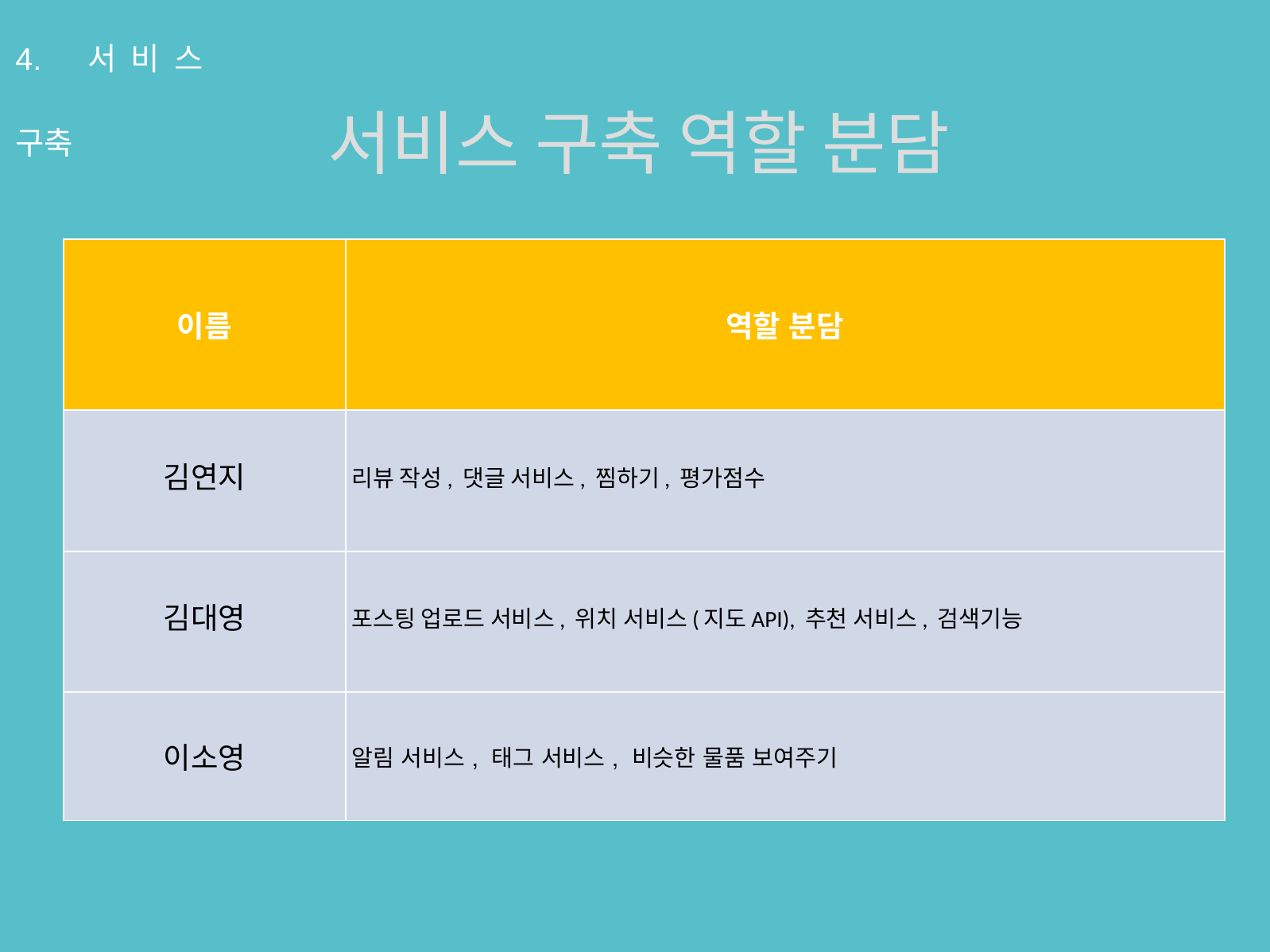

4. 서비스 구축
서비스 구축 역할 분담
| 이름 | 역할 분담 |
| --- | --- |
| 김연지 | 리뷰 작성, 댓글 서비스, 찜하기, 평가점수 |
| 김대영 | 포스팅 업로드 서비스, 위치 서비스(지도API), 추천 서비스, 검색기능 |
| 이소영 | 알림 서비스, 태그 서비스, 비슷한 물품 보여주기 |